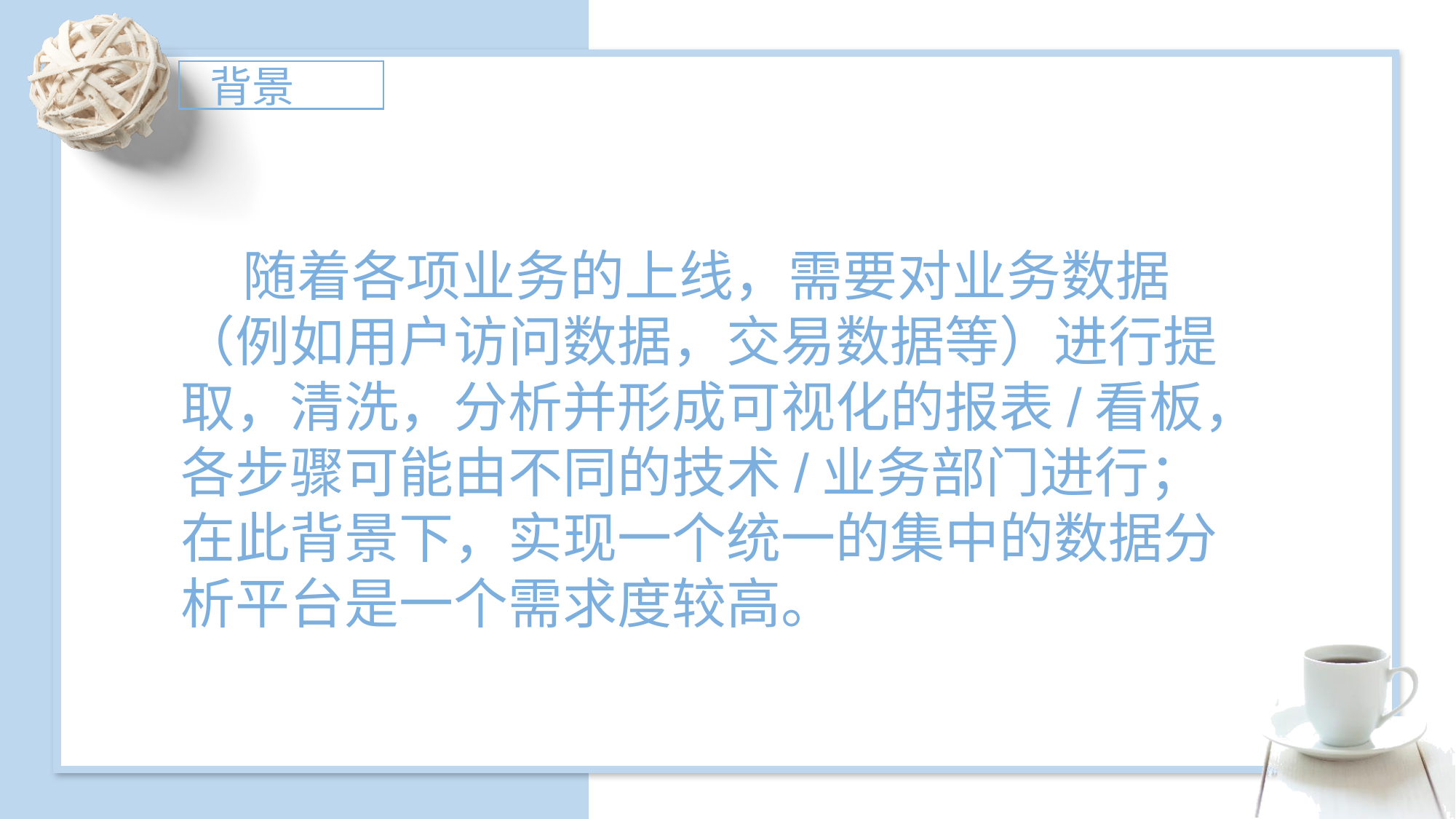

背景

    随着各项业务的上线，需要对业务数据（例如用户访问数据，交易数据等）进行提取，清洗，分析并形成可视化的报表/看板，各步骤可能由不同的技术/业务部门进行；在此背景下，实现一个统一的集中的数据分析平台是一个需求度较高。